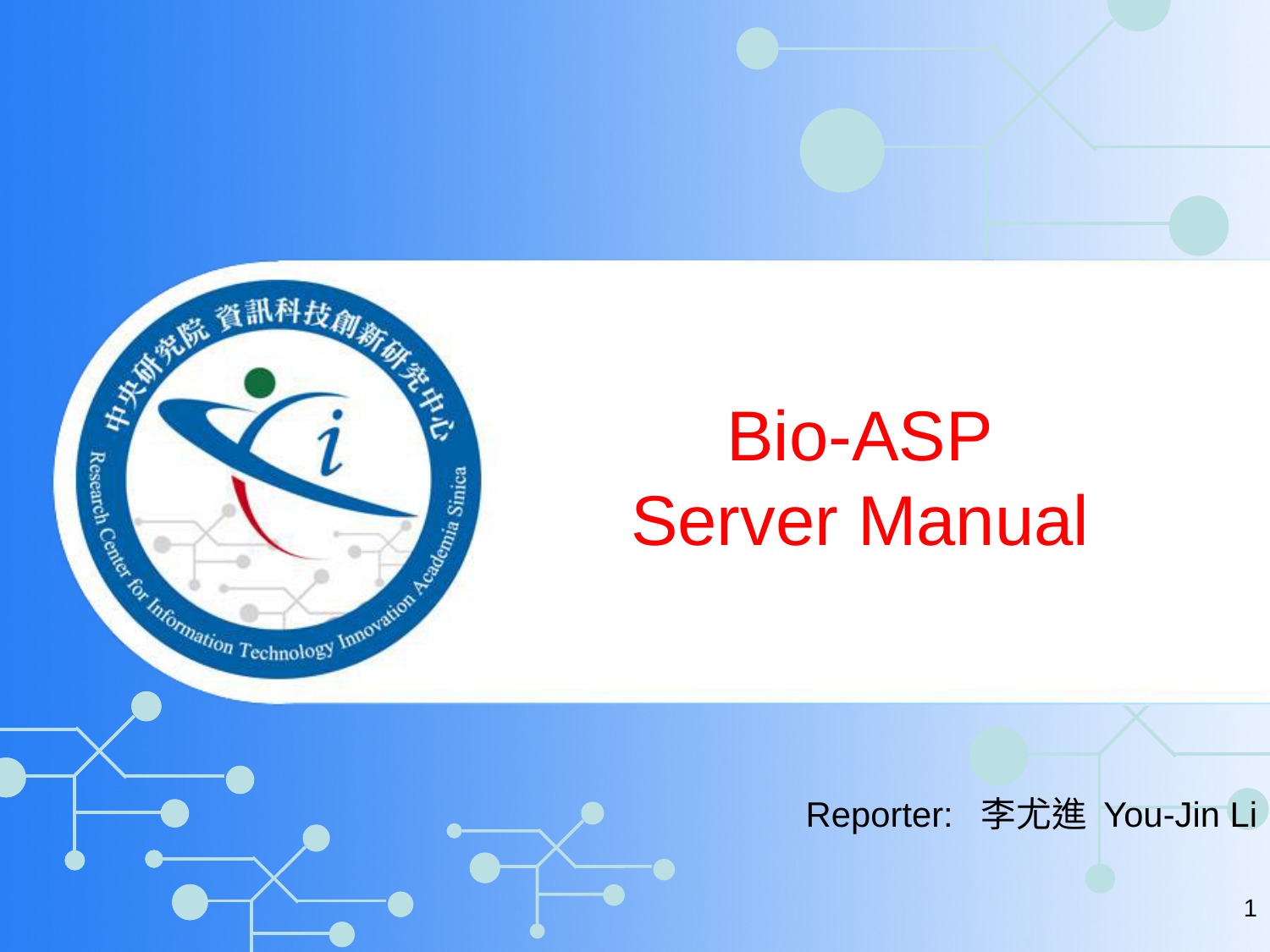

Bio-ASP
Server Manual
Reporter:  李尤進 You-Jin Li
1